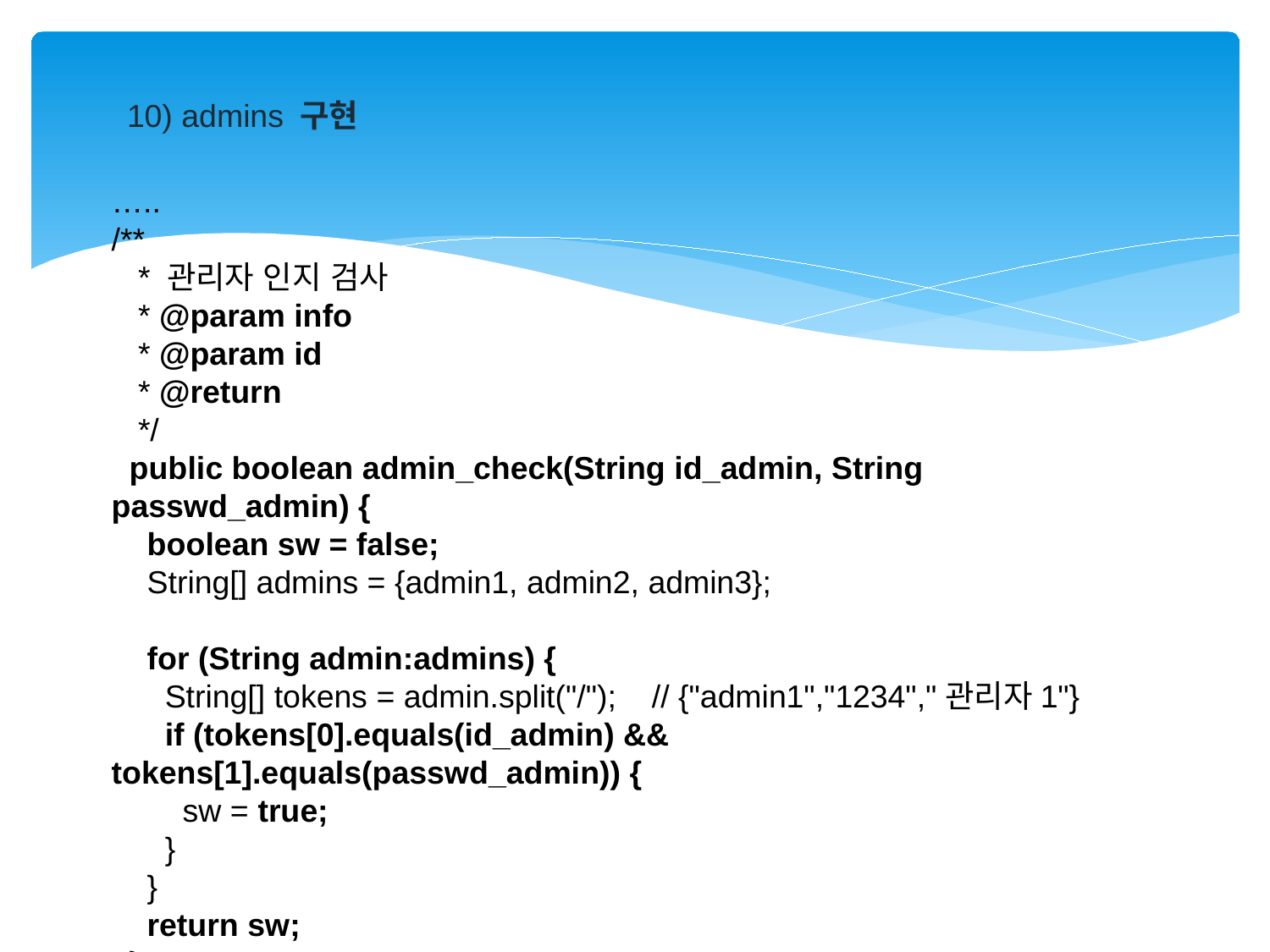

10) admins 구현
…..
/**
   * 관리자 인지 검사
   * @param info
   * @param id
   * @return
   */
  public boolean admin_check(String id_admin, String passwd_admin) {
    boolean sw = false;
    String[] admins = {admin1, admin2, admin3};

    for (String admin:admins) {
      String[] tokens = admin.split("/");    // {"admin1","1234","관리자1"}
      if (tokens[0].equals(id_admin) && tokens[1].equals(passwd_admin)) {
        sw = true;
      }
    }
    return sw;
  }
…..